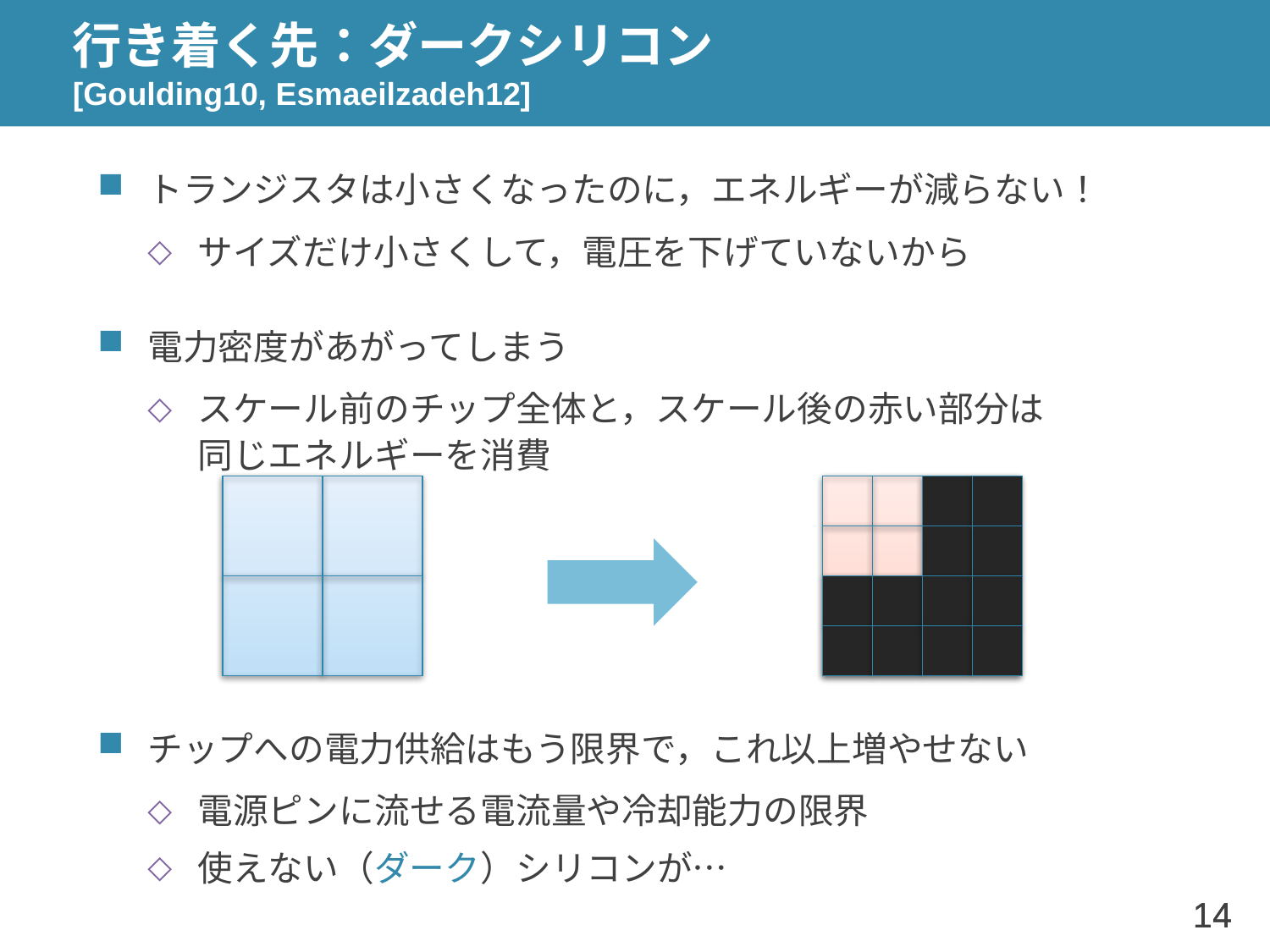

# 行き着く先：ダークシリコン [Goulding10, Esmaeilzadeh12]
トランジスタは小さくなったのに，エネルギーが減らない！
サイズだけ小さくして，電圧を下げていないから
電力密度があがってしまう
スケール前のチップ全体と，スケール後の赤い部分は
同じエネルギーを消費

チップへの電力供給はもう限界で，これ以上増やせない
電源ピンに流せる電流量や冷却能力の限界
使えない（ダーク）シリコンが…